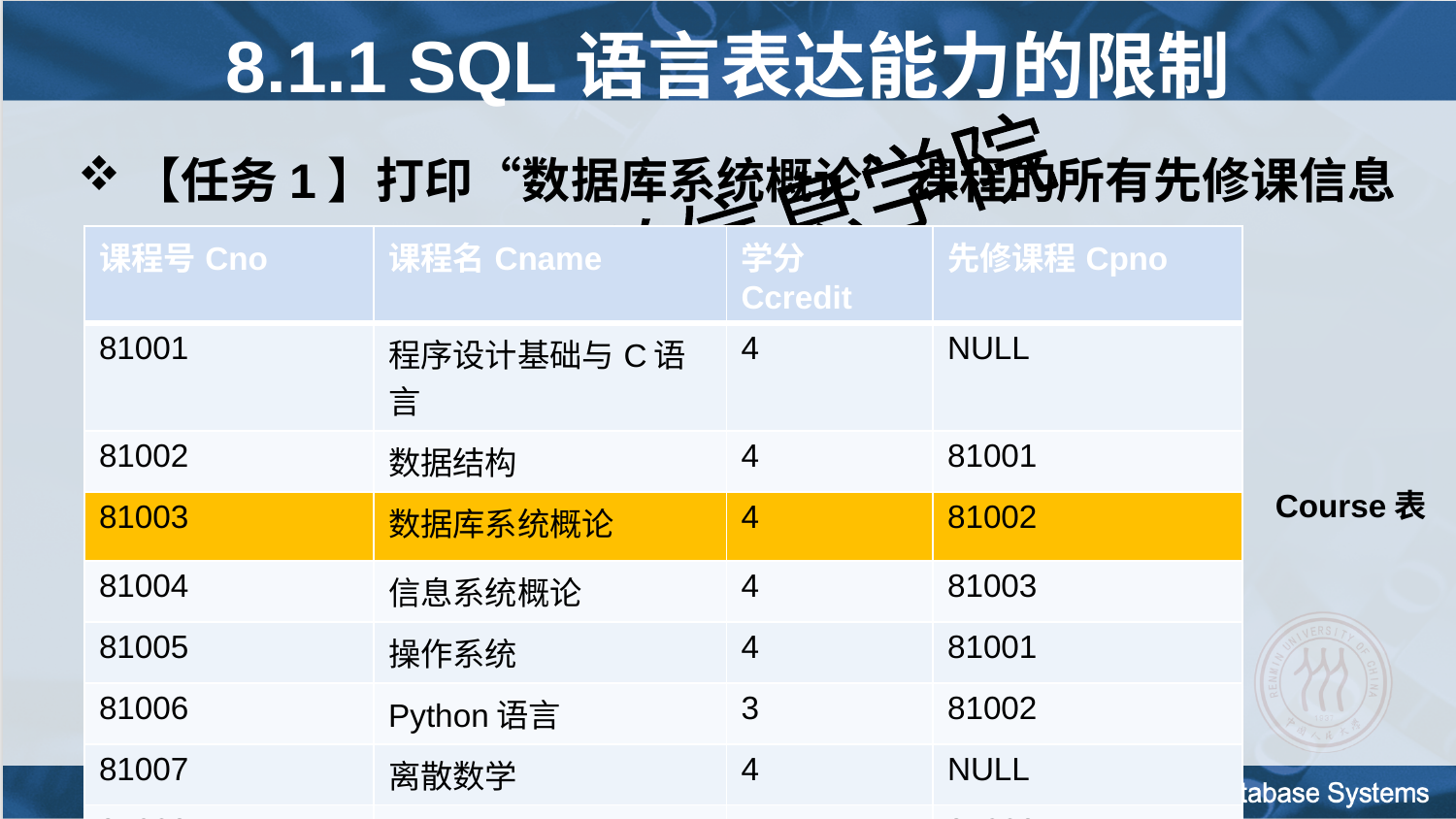

8.1.1 SQL语言表达能力的限制
【任务1】打印“数据库系统概论”课程的所有先修课信息

| 课程号Cno | 课程名Cname | 学分Ccredit | 先修课程Cpno |
| --- | --- | --- | --- |
| 81001 | 程序设计基础与C语言 | 4 | NULL |
| 81002 | 数据结构 | 4 | 81001 |
| 81003 | 数据库系统概论 | 4 | 81002 |
| 81004 | 信息系统概论 | 4 | 81003 |
| 81005 | 操作系统 | 4 | 81001 |
| 81006 | Python语言 | 3 | 81002 |
| 81007 | 离散数学 | 4 | NULL |
| 81008 | 大数据技术概论 | 4 | 81003 |
Course表